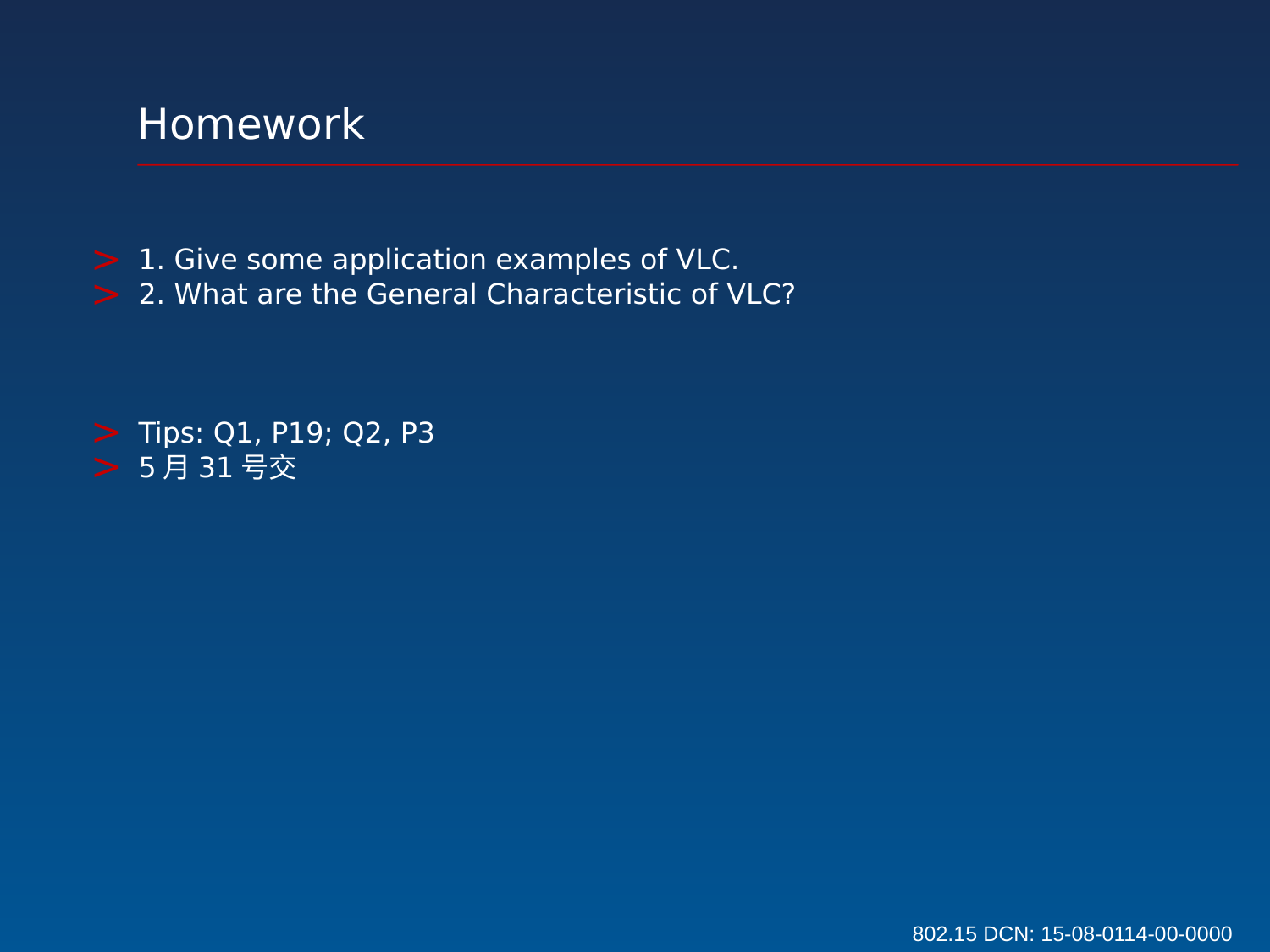

Homework

1. Give some application examples of VLC.
2. What are the General Characteristic of VLC?

Tips: Q1, P19; Q2, P3
5月31号交